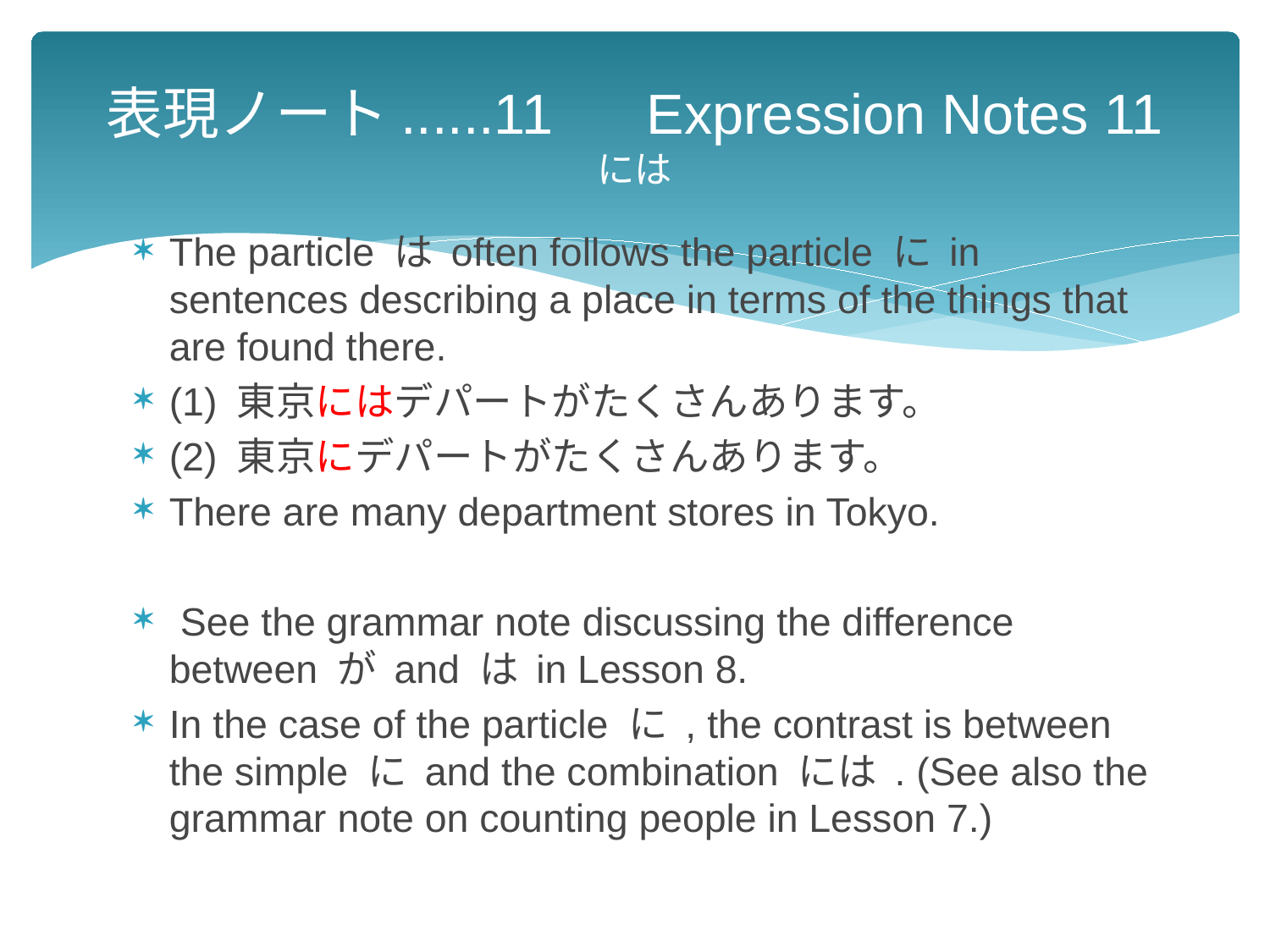

# 表現ノート......11　 Expression Notes 11 には
The particle は often follows the particle に in sentences describing a place in terms of the things that are found there.
(1) 東京にはデパートがたくさんあります。
(2) 東京にデパートがたくさんあります。
There are many department stores in Tokyo.

 See the grammar note discussing the difference between が and は in Lesson 8.
In the case of the particle に , the contrast is between the simple に and the combination には . (See also the grammar note on counting people in Lesson 7.)